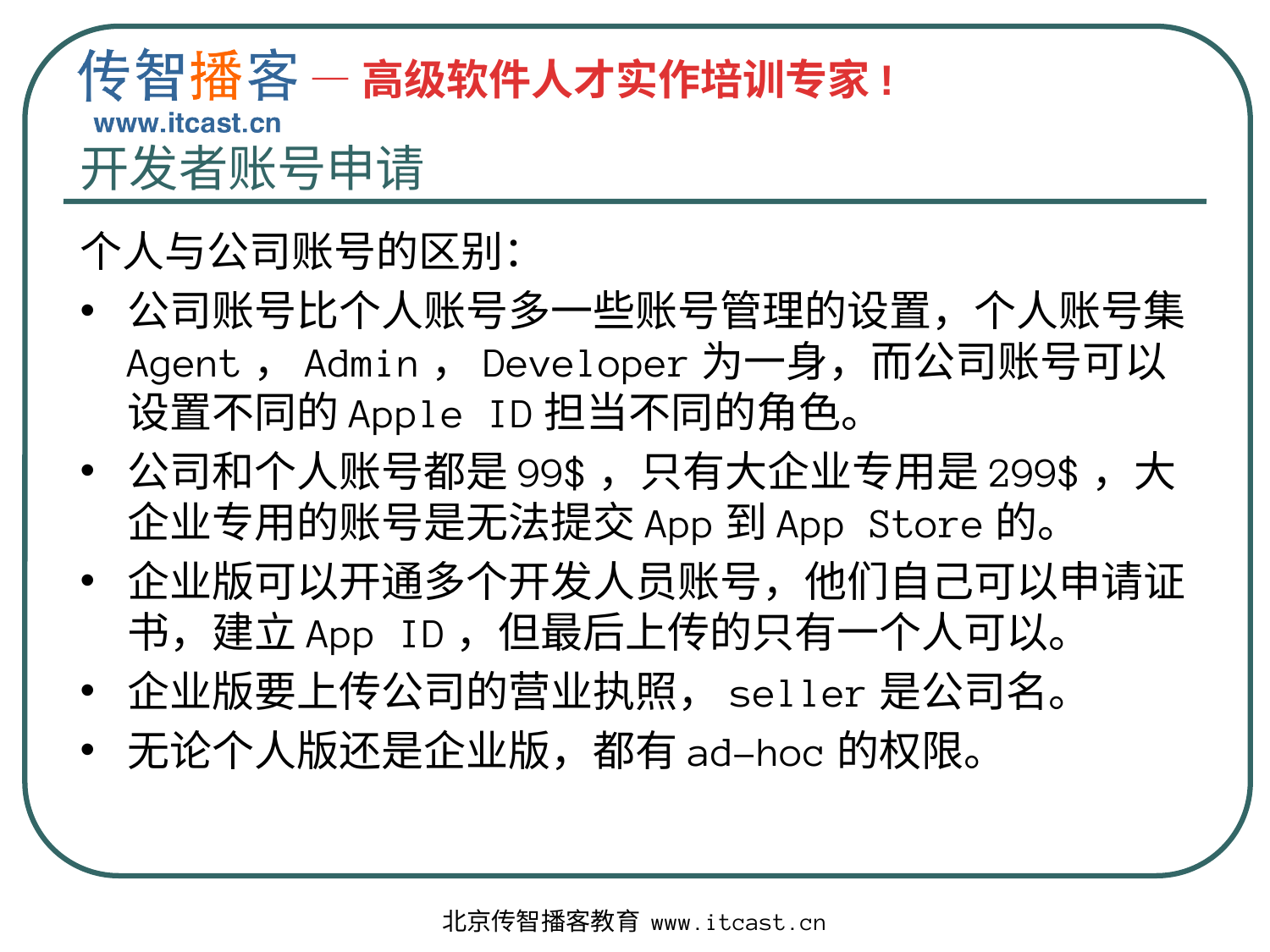

# 开发者账号申请
个人与公司账号的区别：
公司账号比个人账号多一些账号管理的设置，个人账号集Agent，Admin，Developer为一身，而公司账号可以设置不同的Apple ID担当不同的角色。
公司和个人账号都是99$，只有大企业专用是299$，大企业专用的账号是无法提交App到App Store的。
企业版可以开通多个开发人员账号，他们自己可以申请证书，建立App ID，但最后上传的只有一个人可以。
企业版要上传公司的营业执照，seller是公司名。
无论个人版还是企业版，都有ad-hoc的权限。